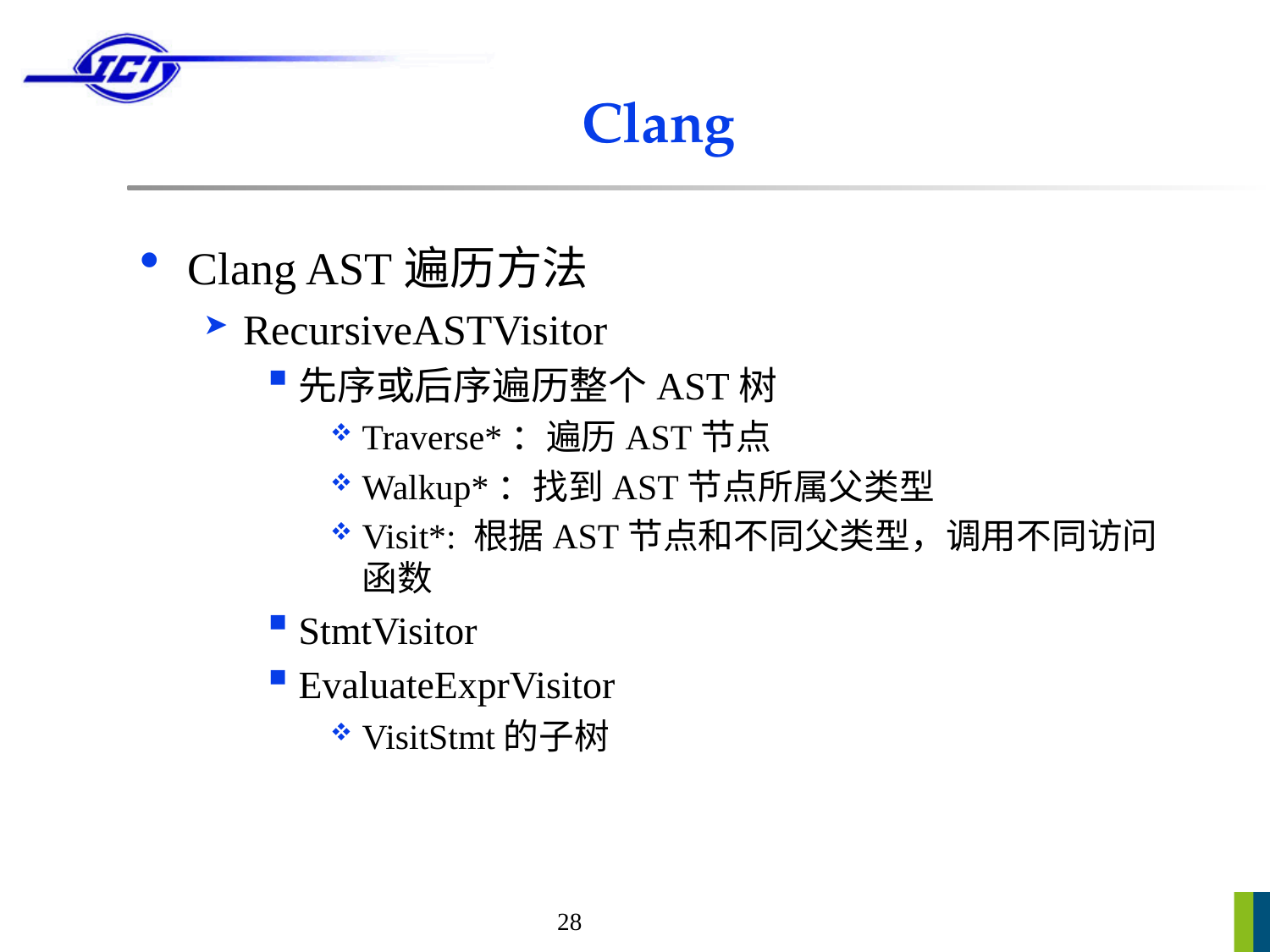

# Clang
Clang AST遍历方法
RecursiveASTVisitor
先序或后序遍历整个AST树
Traverse*：遍历AST节点
Walkup*：找到AST节点所属父类型
Visit*: 根据AST节点和不同父类型，调用不同访问函数
StmtVisitor
EvaluateExprVisitor
VisitStmt的子树